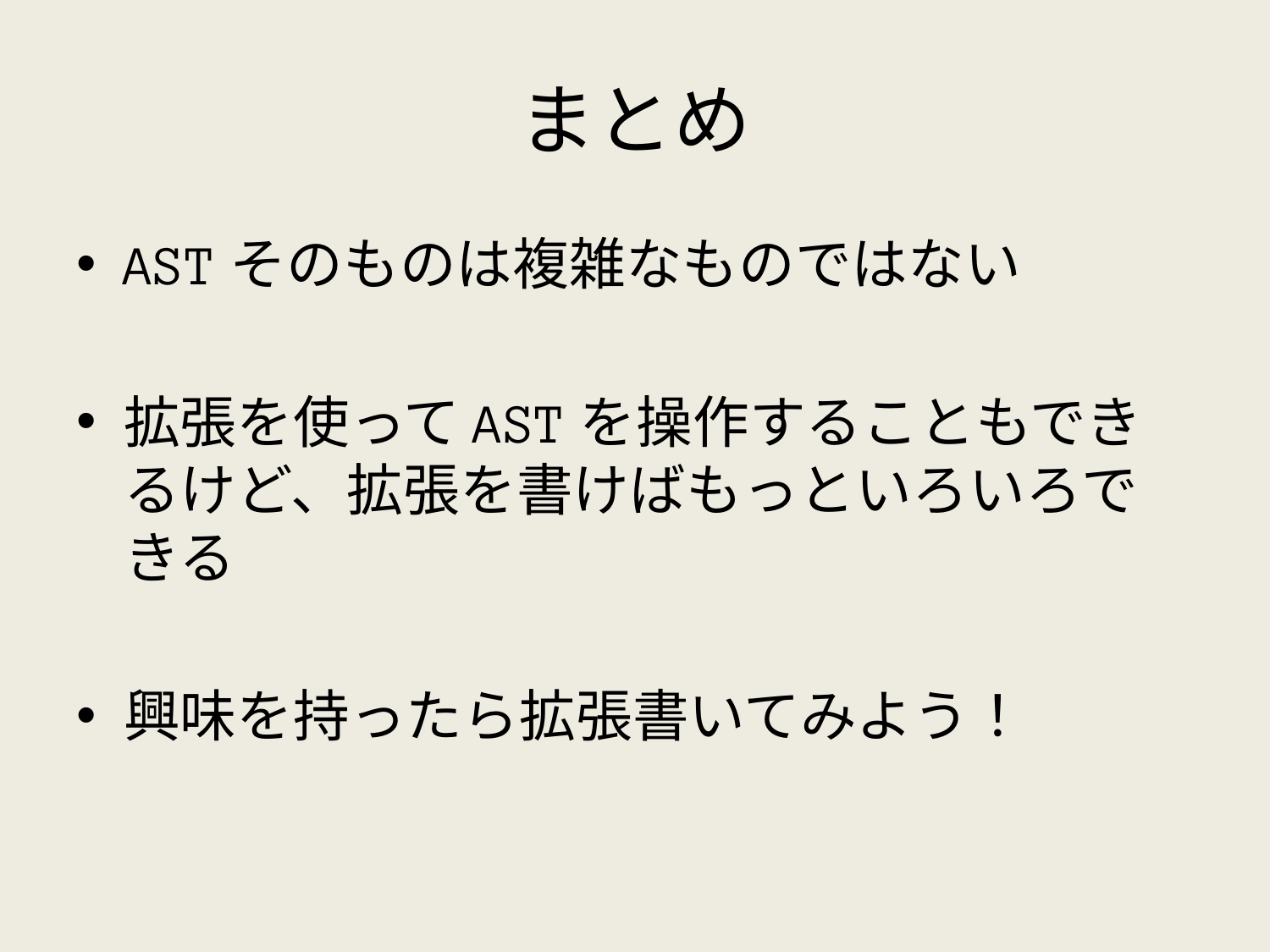

# まとめ
ASTそのものは複雑なものではない

拡張を使ってASTを操作することもできるけど、拡張を書けばもっといろいろできる

興味を持ったら拡張書いてみよう！